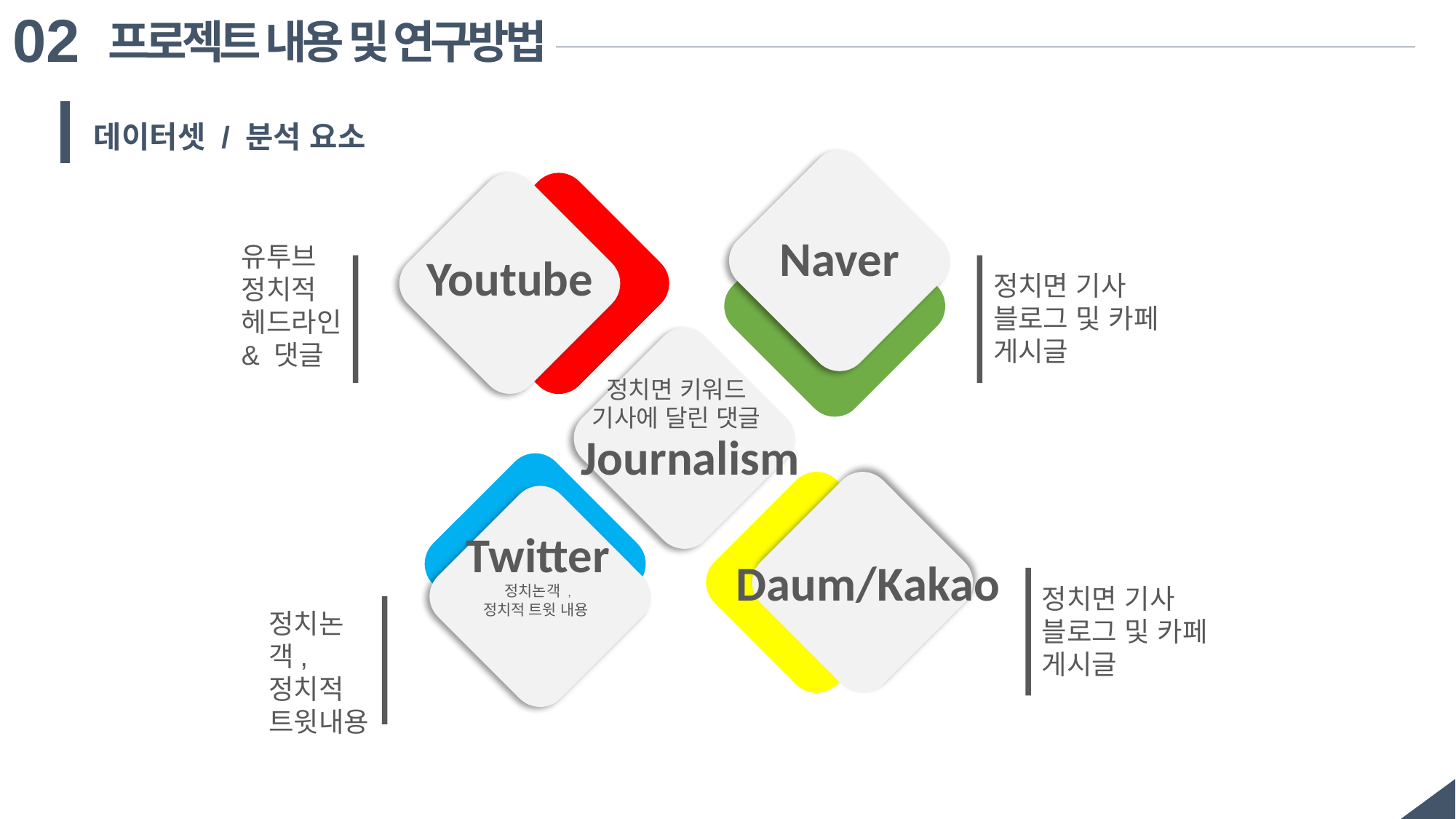

02
프로젝트 내용 및 연구방법

데이터셋 / 분석 요소

Naver
Youtube

Journalism

Twitter
정치논객 ,
정치적 트윗 내용
Daum/Kakao
유투브
정치적
헤드라인
& 댓글

정치면 기사
블로그 및 카페
게시글
정치면 키워드
기사에 달린 댓글

정치면 기사
블로그 및 카페
게시글

정치논객,
정치적
트윗내용